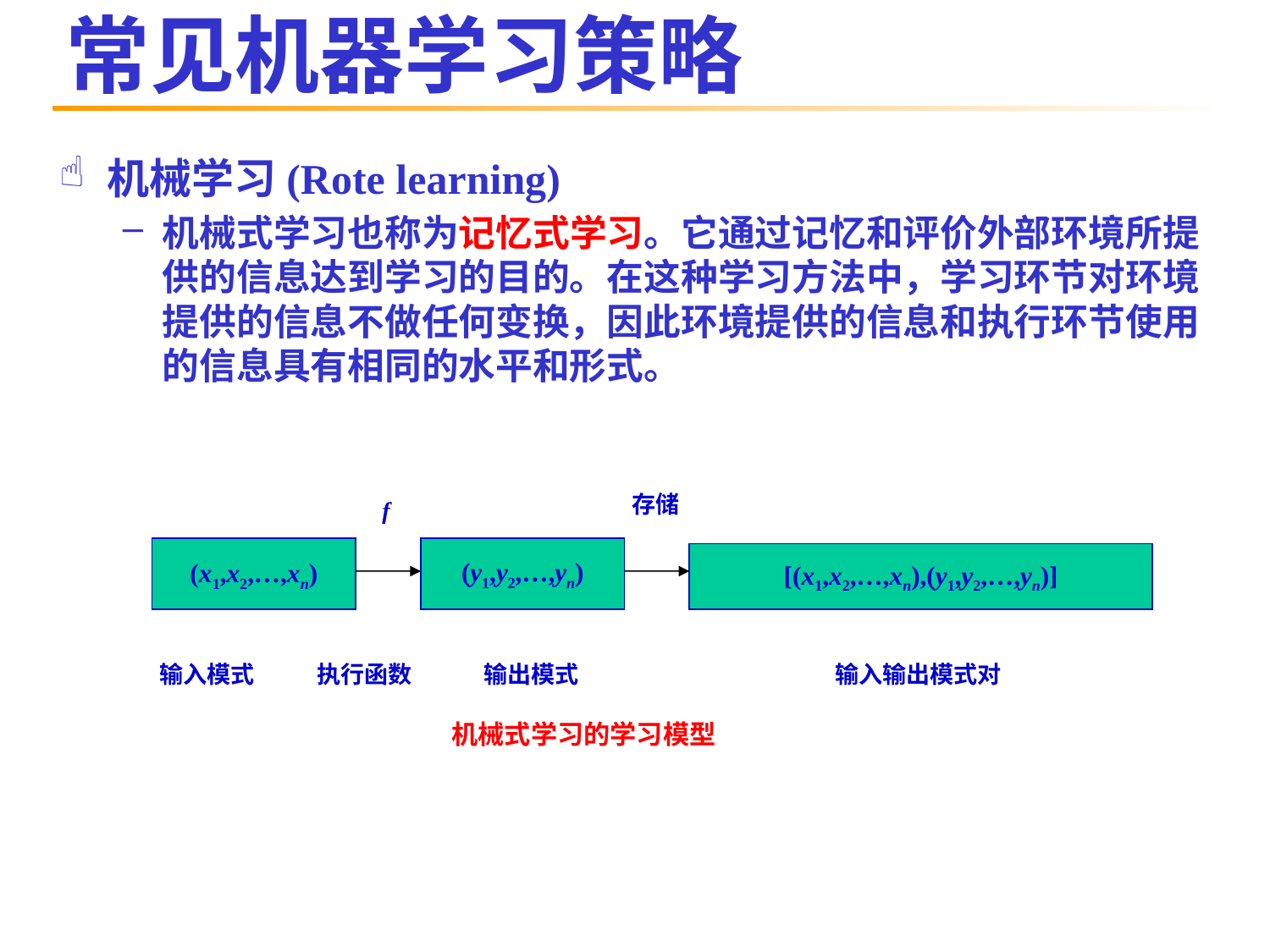

# 常见机器学习策略
机械学习(Rote learning)
机械式学习也称为记忆式学习。它通过记忆和评价外部环境所提供的信息达到学习的目的。在这种学习方法中，学习环节对环境提供的信息不做任何变换，因此环境提供的信息和执行环节使用的信息具有相同的水平和形式。
存储
f
(x1,x2,…,xn)
(y1,y2,…,yn)
[(x1,x2,…,xn),(y1,y2,…,yn)]

输入模式
执行函数
输出模式
输入输出模式对
机械式学习的学习模型